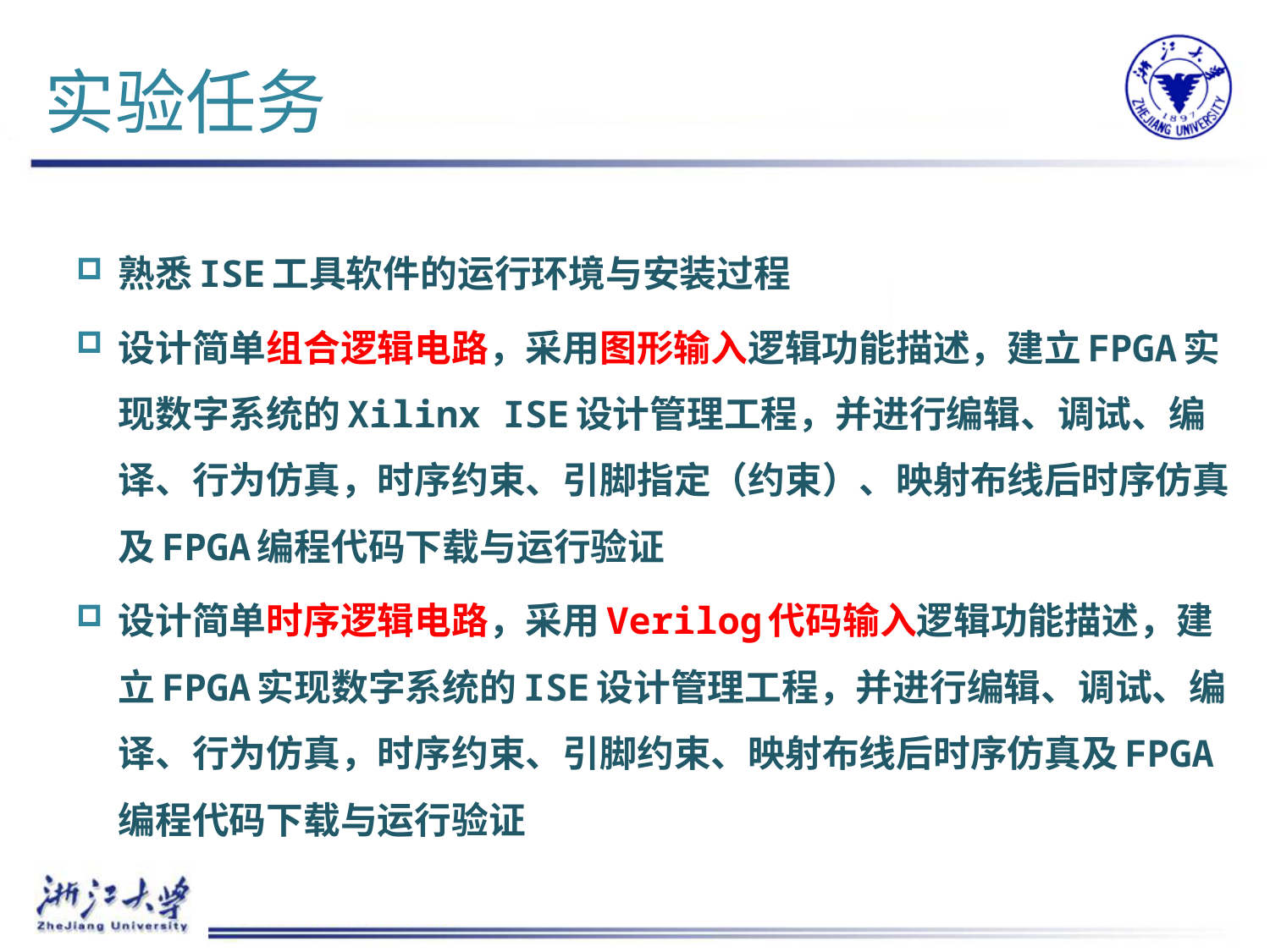

# 实验任务
熟悉ISE工具软件的运行环境与安装过程
设计简单组合逻辑电路，采用图形输入逻辑功能描述，建立FPGA实现数字系统的Xilinx ISE设计管理工程，并进行编辑、调试、编译、行为仿真，时序约束、引脚指定（约束）、映射布线后时序仿真及FPGA编程代码下载与运行验证
设计简单时序逻辑电路，采用Verilog代码输入逻辑功能描述，建立FPGA实现数字系统的ISE设计管理工程，并进行编辑、调试、编译、行为仿真，时序约束、引脚约束、映射布线后时序仿真及FPGA编程代码下载与运行验证